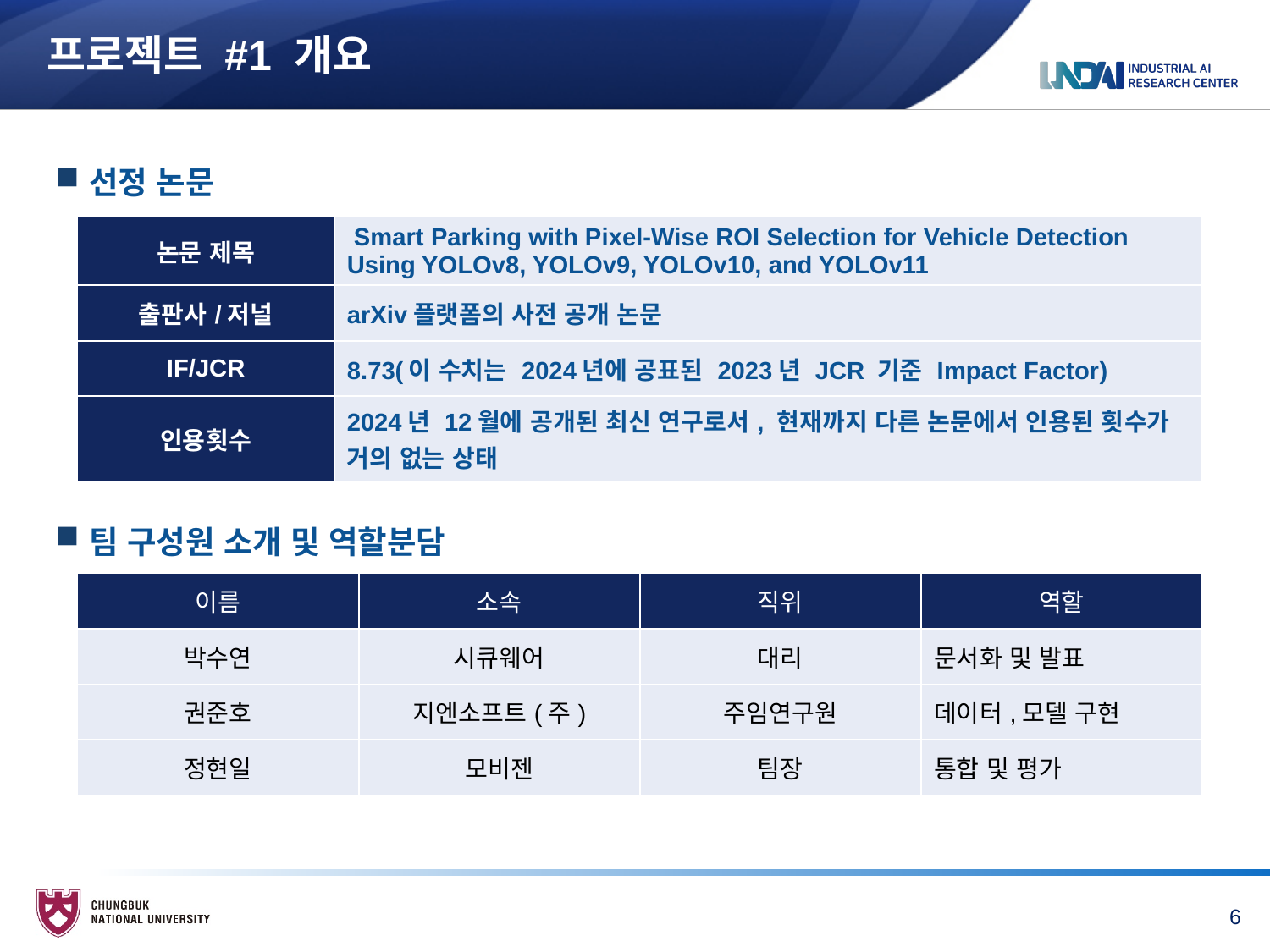

# 프로젝트 #1 개요
선정 논문
| 논문 제목 | Smart Parking with Pixel-Wise ROI Selection for Vehicle Detection Using YOLOv8, YOLOv9, YOLOv10, and YOLOv11 |
| --- | --- |
| 출판사/저널 | arXiv플랫폼의 사전 공개 논문 |
| IF/JCR | 8.73(이 수치는 2024년에 공표된 2023년 JCR 기준 Impact Factor) |
| 인용횟수 | 2024년 12월에 공개된 최신 연구로서, 현재까지 다른 논문에서 인용된 횟수가 거의 없는 상태 |
팀 구성원 소개 및 역할분담
| 이름 | 소속 | 직위 | 역할 |
| --- | --- | --- | --- |
| 박수연 | 시큐웨어 | 대리 | 문서화 및 발표 |
| 권준호 | 지엔소프트(주) | 주임연구원 | 데이터,모델 구현 |
| 정현일 | 모비젠 | 팀장 | 통합 및 평가 |